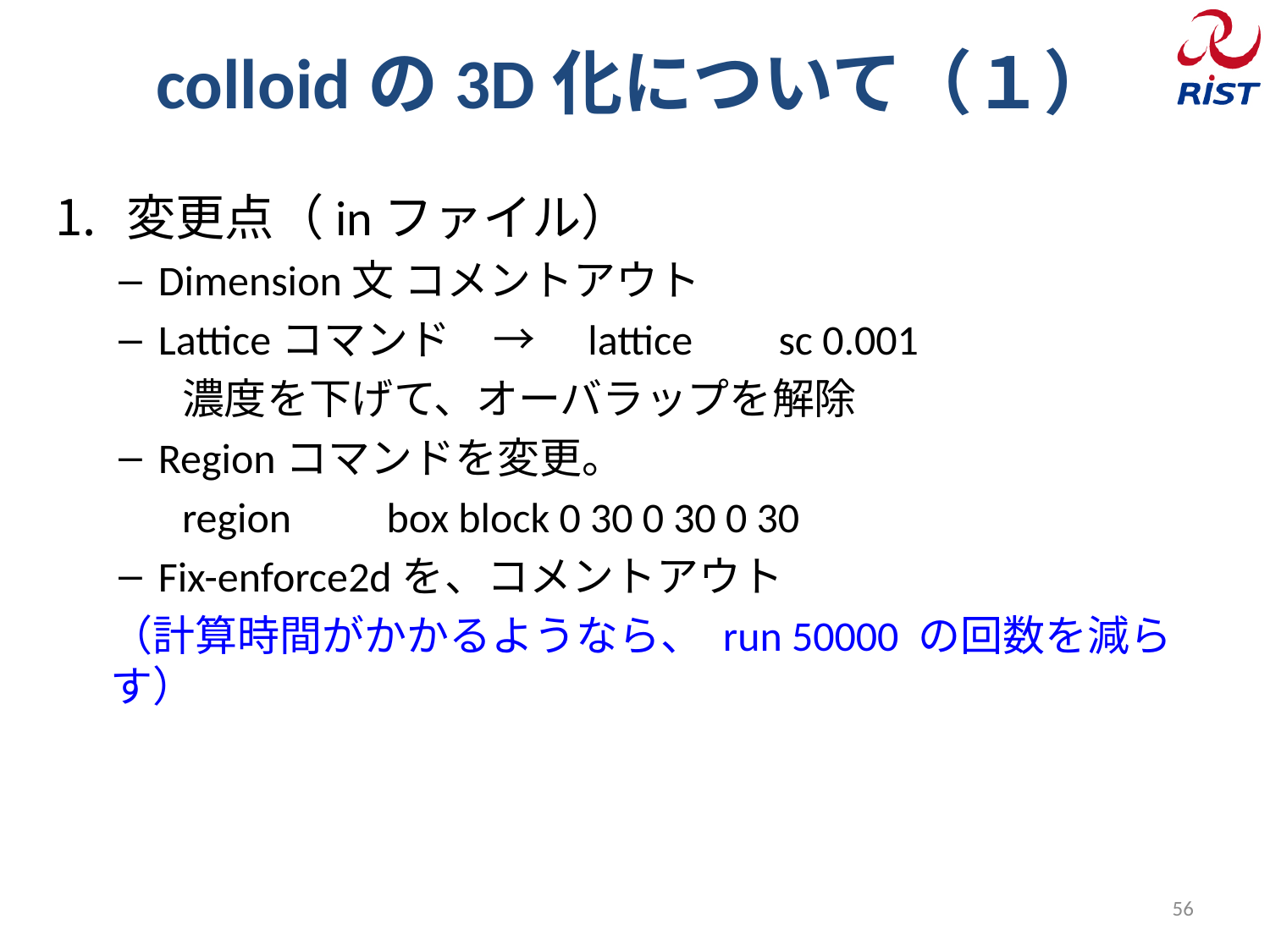

# colloidの3D化について（１）
変更点（inファイル）
Dimension文 コメントアウト
Latticeコマンド　→　lattice         sc 0.001
濃度を下げて、オーバラップを解除
Regionコマンドを変更。
region          box block 0 30 0 30 0 30
Fix-enforce2dを、コメントアウト
（計算時間がかかるようなら、 run 50000 の回数を減らす）

56